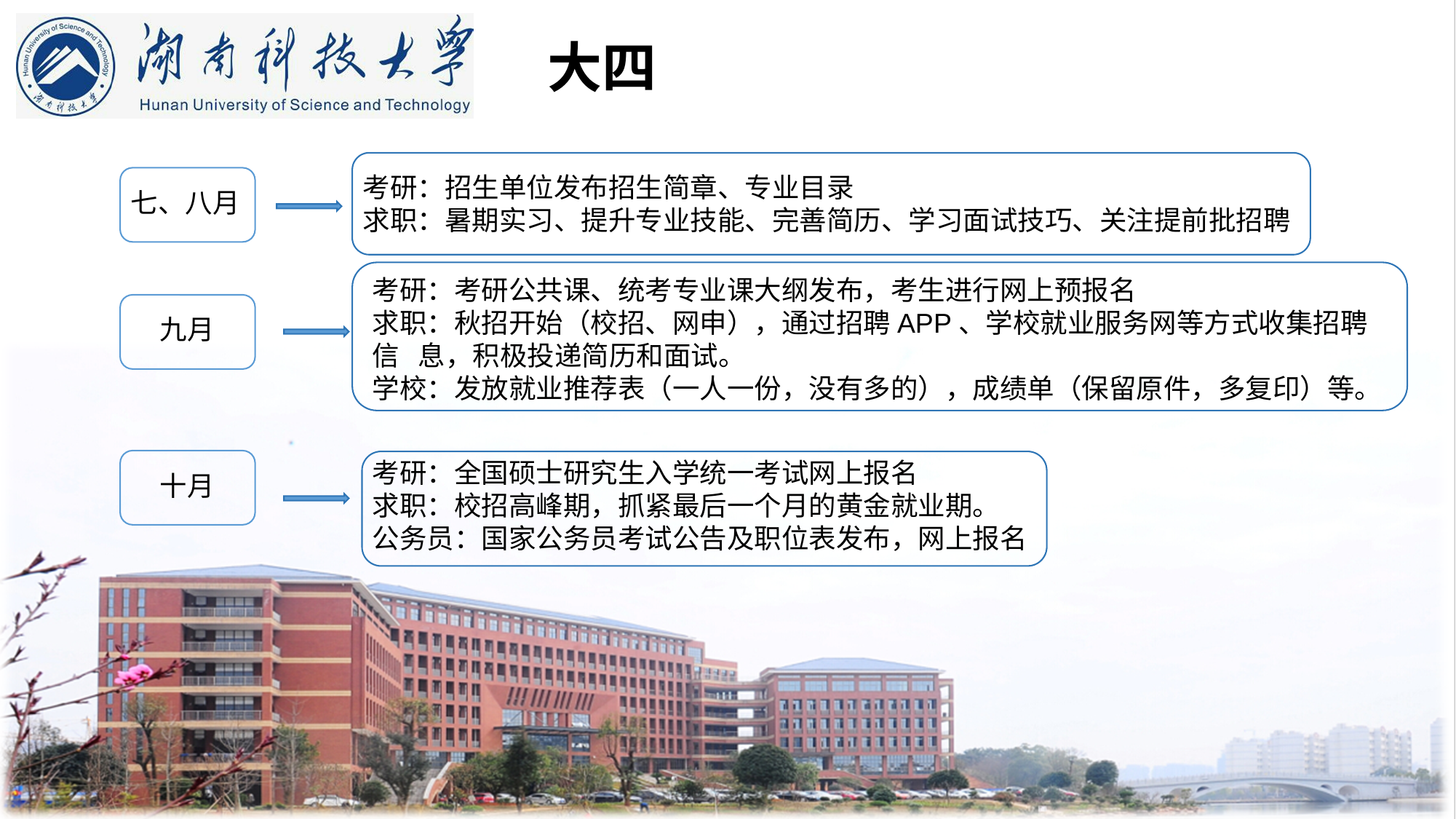

大四

考研：招生单位发布招生简章、专业目录
求职：暑期实习、提升专业技能、完善简历、学习面试技巧、关注提前批招聘

七、八月

考研：考研公共课、统考专业课大纲发布，考生进行网上预报名
求职：秋招开始（校招、网申），通过招聘APP、学校就业服务网等方式收集招聘信   息，积极投递简历和面试。
学校：发放就业推荐表（一人一份，没有多的），成绩单（保留原件，多复印）等。

九月

考研：全国硕士研究生入学统一考试网上报名
求职：校招高峰期，抓紧最后一个月的黄金就业期。
公务员：国家公务员考试公告及职位表发布，网上报名

十月